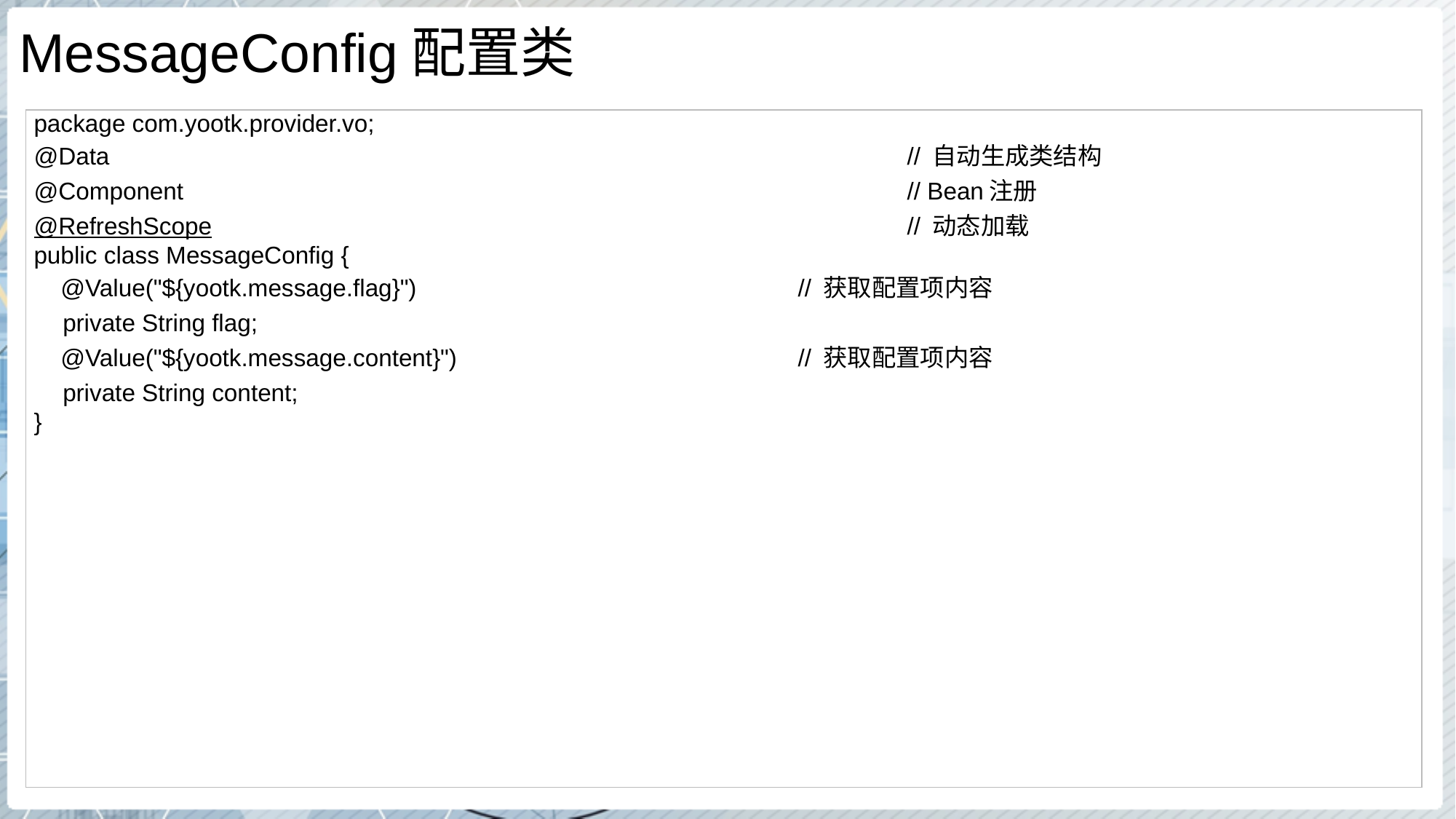

# MessageConfig配置类
| package com.yootk.provider.vo; @Data // 自动生成类结构 @Component // Bean注册 @RefreshScope // 动态加载 public class MessageConfig { @Value("${yootk.message.flag}") // 获取配置项内容 private String flag; @Value("${yootk.message.content}") // 获取配置项内容 private String content; } |
| --- |